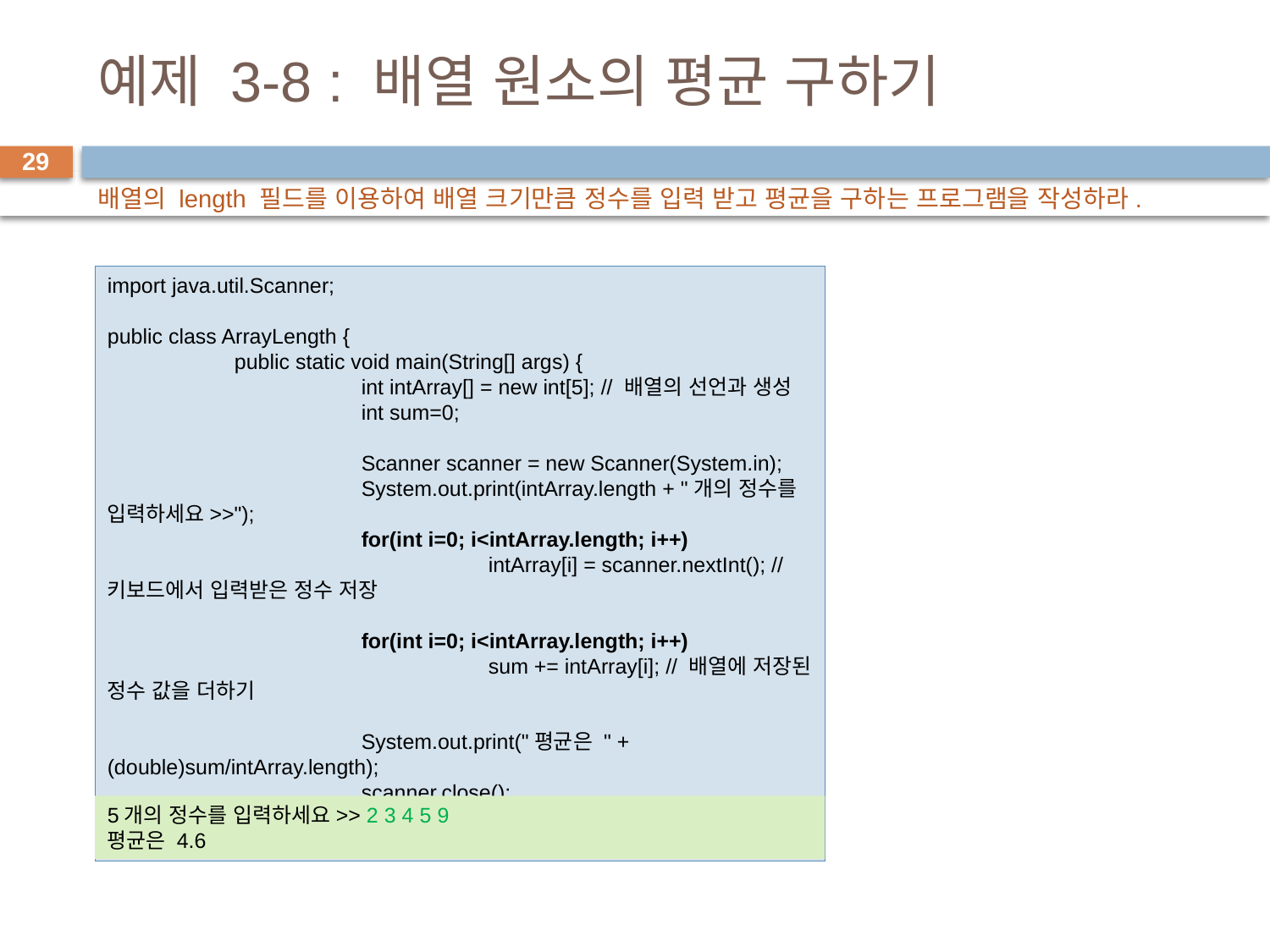

# 예제 3-8 : 배열 원소의 평균 구하기
29
배열의 length 필드를 이용하여 배열 크기만큼 정수를 입력 받고 평균을 구하는 프로그램을 작성하라.
import java.util.Scanner;

public class ArrayLength {
	public static void main(String[] args) {
		int intArray[] = new int[5]; // 배열의 선언과 생성
		int sum=0;

		Scanner scanner = new Scanner(System.in);
		System.out.print(intArray.length + "개의 정수를 입력하세요>>");
		for(int i=0; i<intArray.length; i++)
			intArray[i] = scanner.nextInt(); // 키보드에서 입력받은 정수 저장

		for(int i=0; i<intArray.length; i++)
			sum += intArray[i]; // 배열에 저장된 정수 값을 더하기

		System.out.print("평균은 " + (double)sum/intArray.length);
		scanner.close();
	}
}
5개의 정수를 입력하세요>> 2 3 4 5 9
평균은 4.6